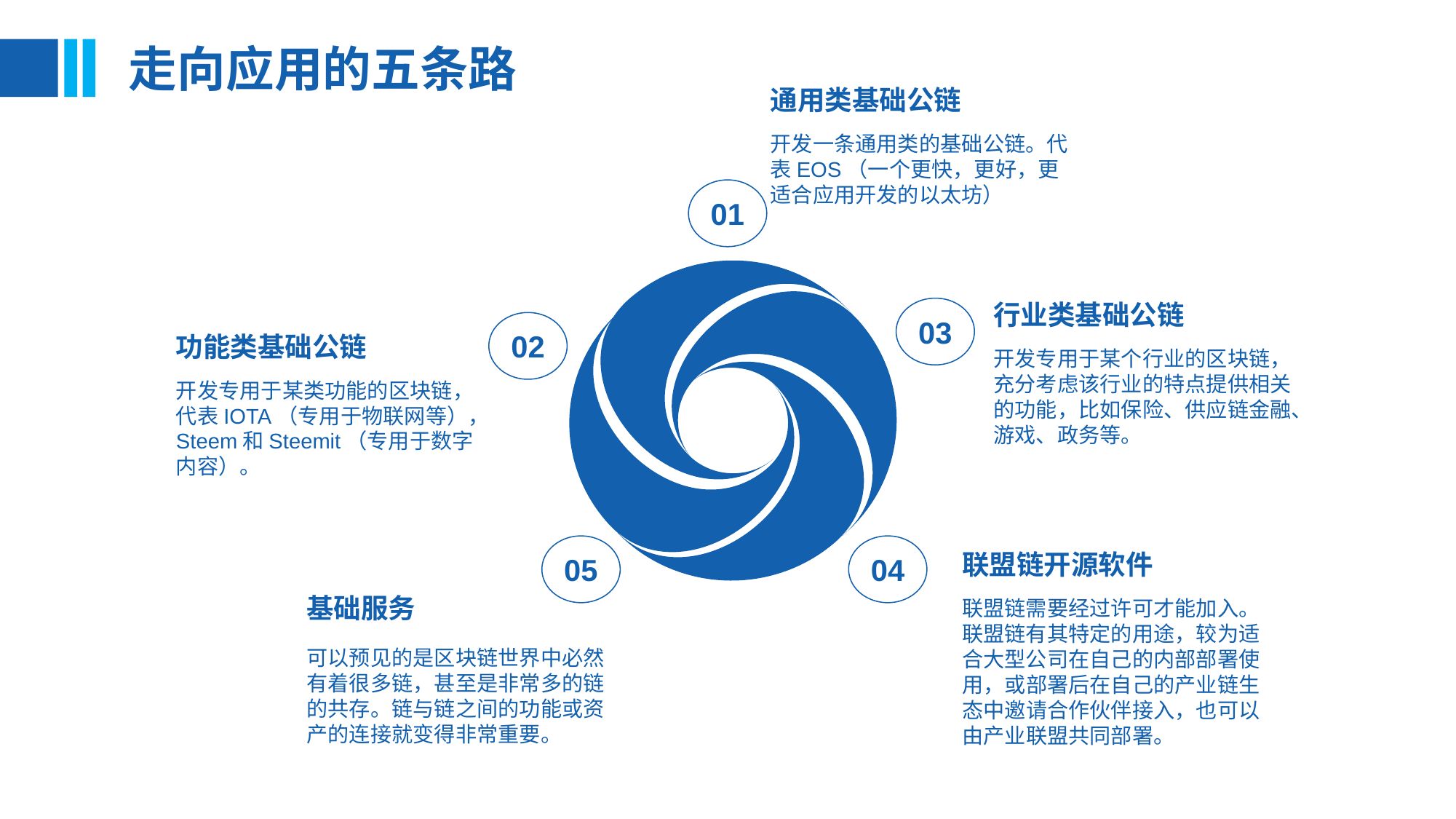

走向应用的五条路

通用类基础公链
开发一条通用类的基础公链。代表EOS（一个更快，更好，更适合应用开发的以太坊）
01

行业类基础公链
03
02
功能类基础公链
开发专用于某个行业的区块链，充分考虑该行业的特点提供相关的功能，比如保险、供应链金融、游戏、政务等。
开发专用于某类功能的区块链，代表IOTA（专用于物联网等），Steem和Steemit（专用于数字内容）。
05
04
联盟链开源软件
基础服务
联盟链需要经过许可才能加入。联盟链有其特定的用途，较为适合大型公司在自己的内部部署使用，或部署后在自己的产业链生态中邀请合作伙伴接入，也可以由产业联盟共同部署。
可以预见的是区块链世界中必然有着很多链，甚至是非常多的链的共存。链与链之间的功能或资产的连接就变得非常重要。